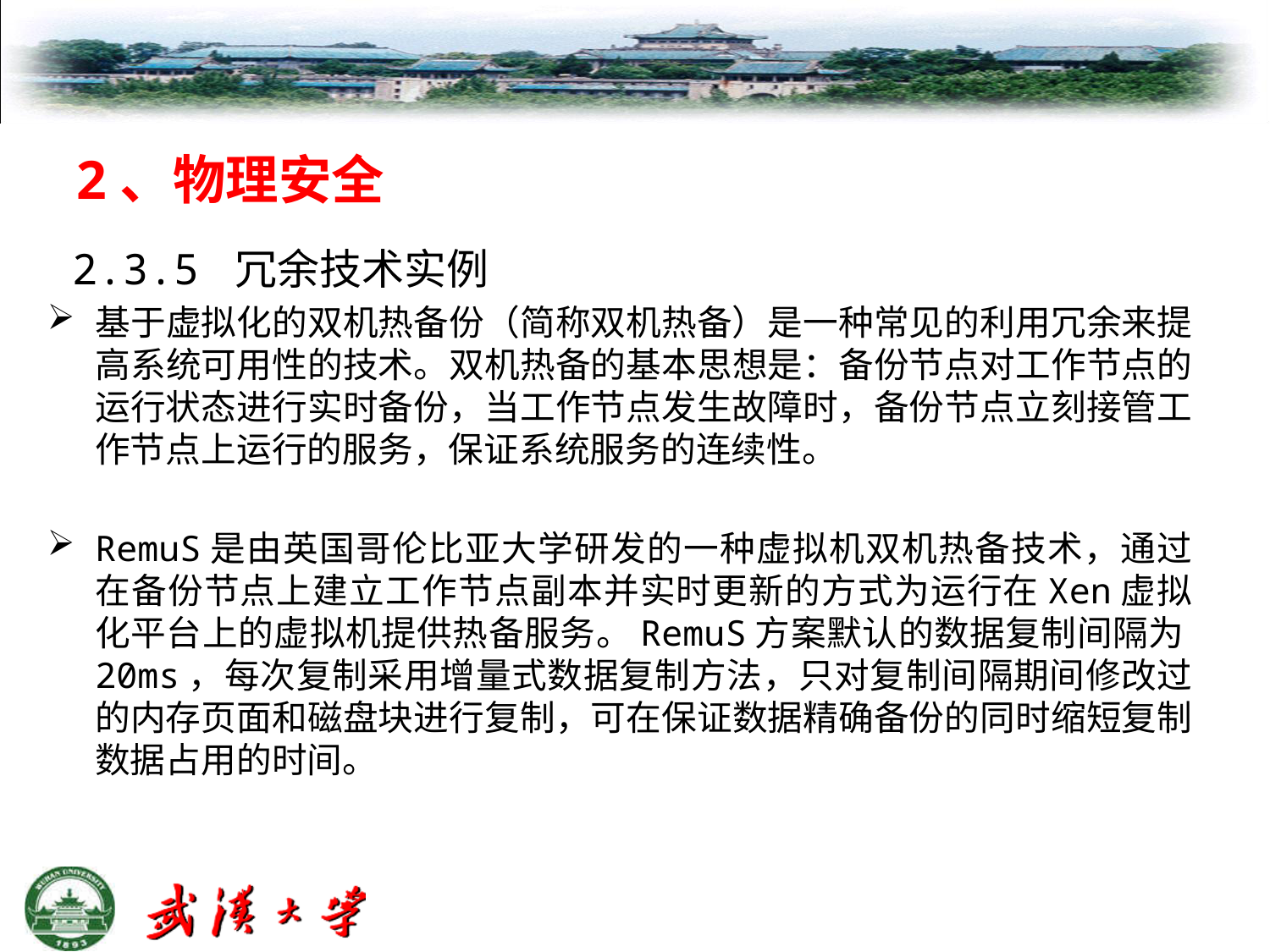

# 2、物理安全
 2.3.5 冗余技术实例
基于虚拟化的双机热备份（简称双机热备）是一种常见的利用冗余来提高系统可用性的技术。双机热备的基本思想是：备份节点对工作节点的运行状态进行实时备份，当工作节点发生故障时，备份节点立刻接管工作节点上运行的服务，保证系统服务的连续性。

RemuS是由英国哥伦比亚大学研发的一种虚拟机双机热备技术，通过在备份节点上建立工作节点副本并实时更新的方式为运行在Xen虚拟化平台上的虚拟机提供热备服务。RemuS方案默认的数据复制间隔为20ms，每次复制采用增量式数据复制方法，只对复制间隔期间修改过的内存页面和磁盘块进行复制，可在保证数据精确备份的同时缩短复制数据占用的时间。